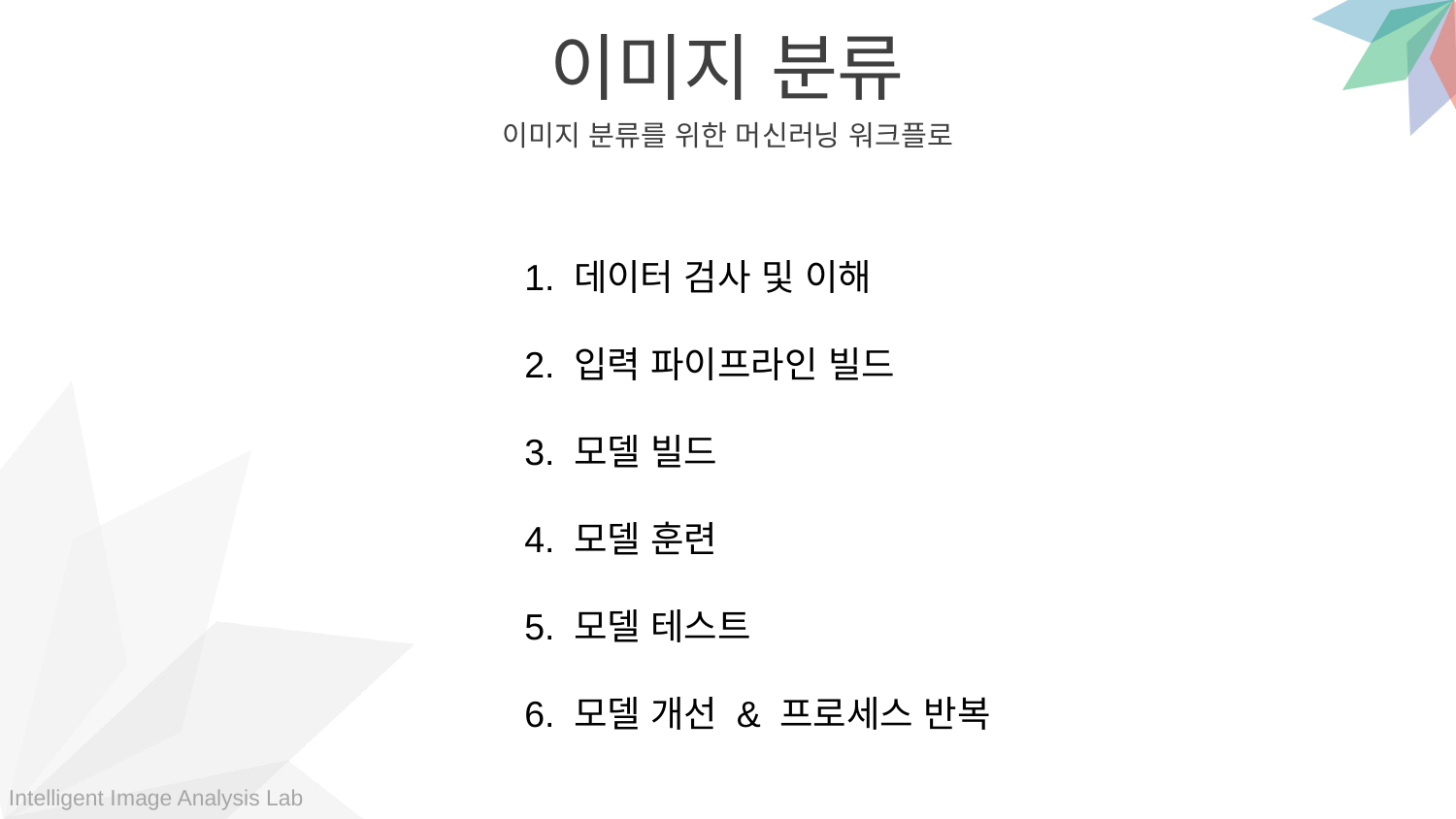

이미지 분류
이미지 분류를 위한 머신러닝 워크플로
1. 데이터 검사 및 이해
2. 입력 파이프라인 빌드
3. 모델 빌드
4. 모델 훈련
5. 모델 테스트
6. 모델 개선 & 프로세스 반복